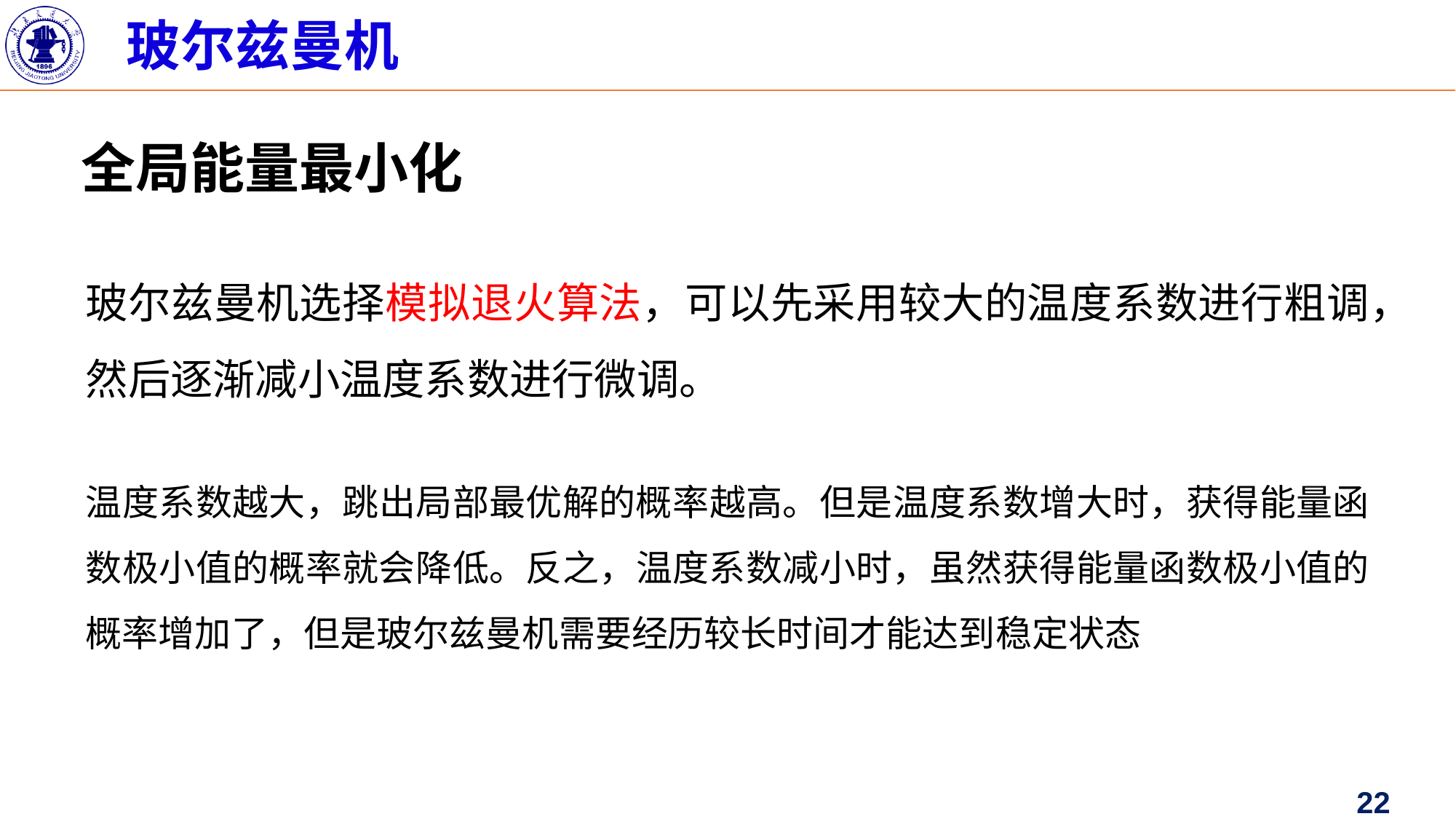

玻尔兹曼机
全局能量最小化
玻尔兹曼机选择模拟退火算法，可以先采用较大的温度系数进行粗调，然后逐渐减小温度系数进行微调。

温度系数越大，跳出局部最优解的概率越高。但是温度系数增大时，获得能量函数极小值的概率就会降低。反之，温度系数减小时，虽然获得能量函数极小值的概率增加了，但是玻尔兹曼机需要经历较长时间才能达到稳定状态